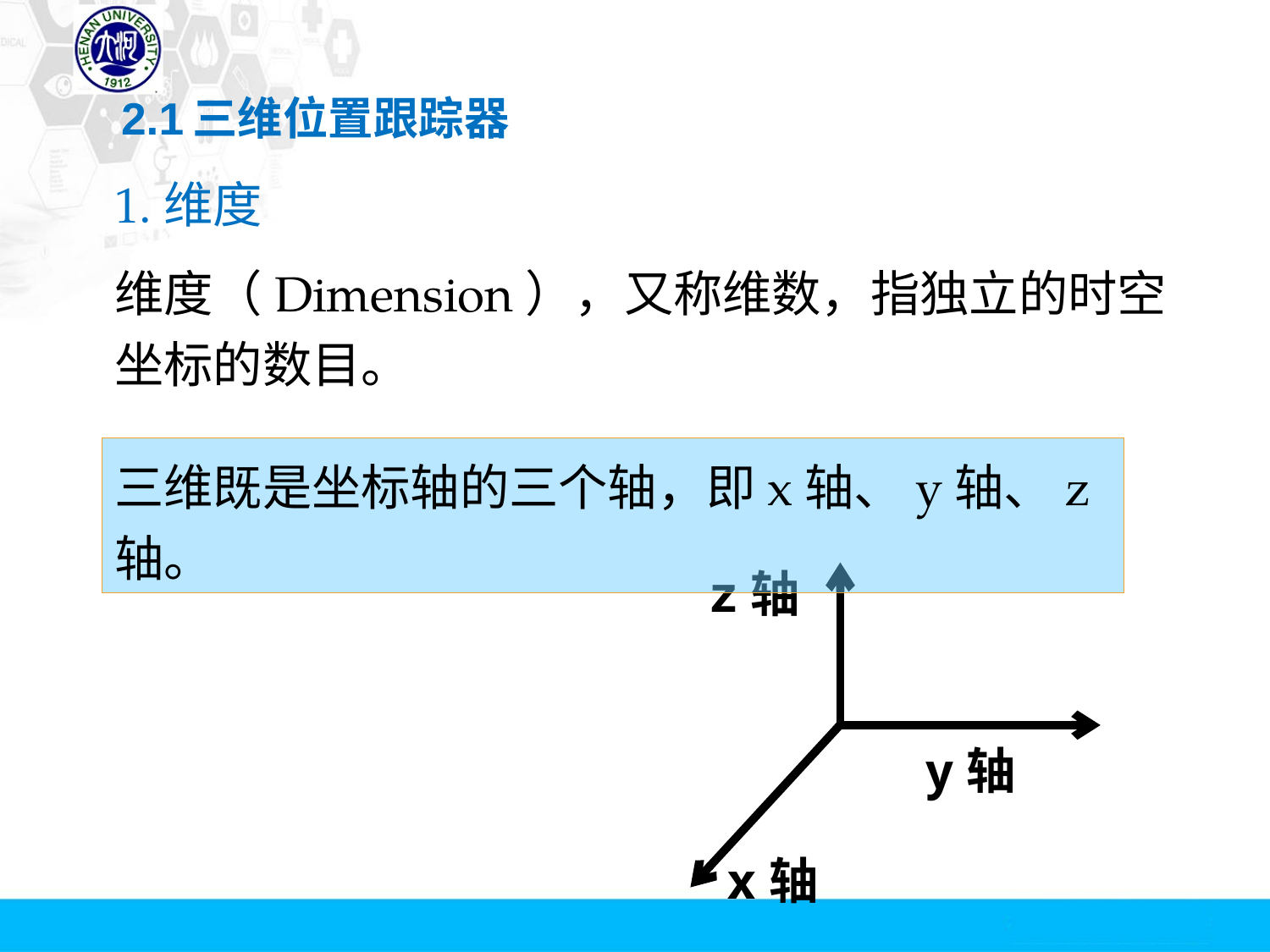

# 2.1三维位置跟踪器
1.维度
维度（Dimension），又称维数，指独立的时空坐标的数目。

三维既是坐标轴的三个轴，即x轴、y轴、z轴。
z轴
x轴
y轴